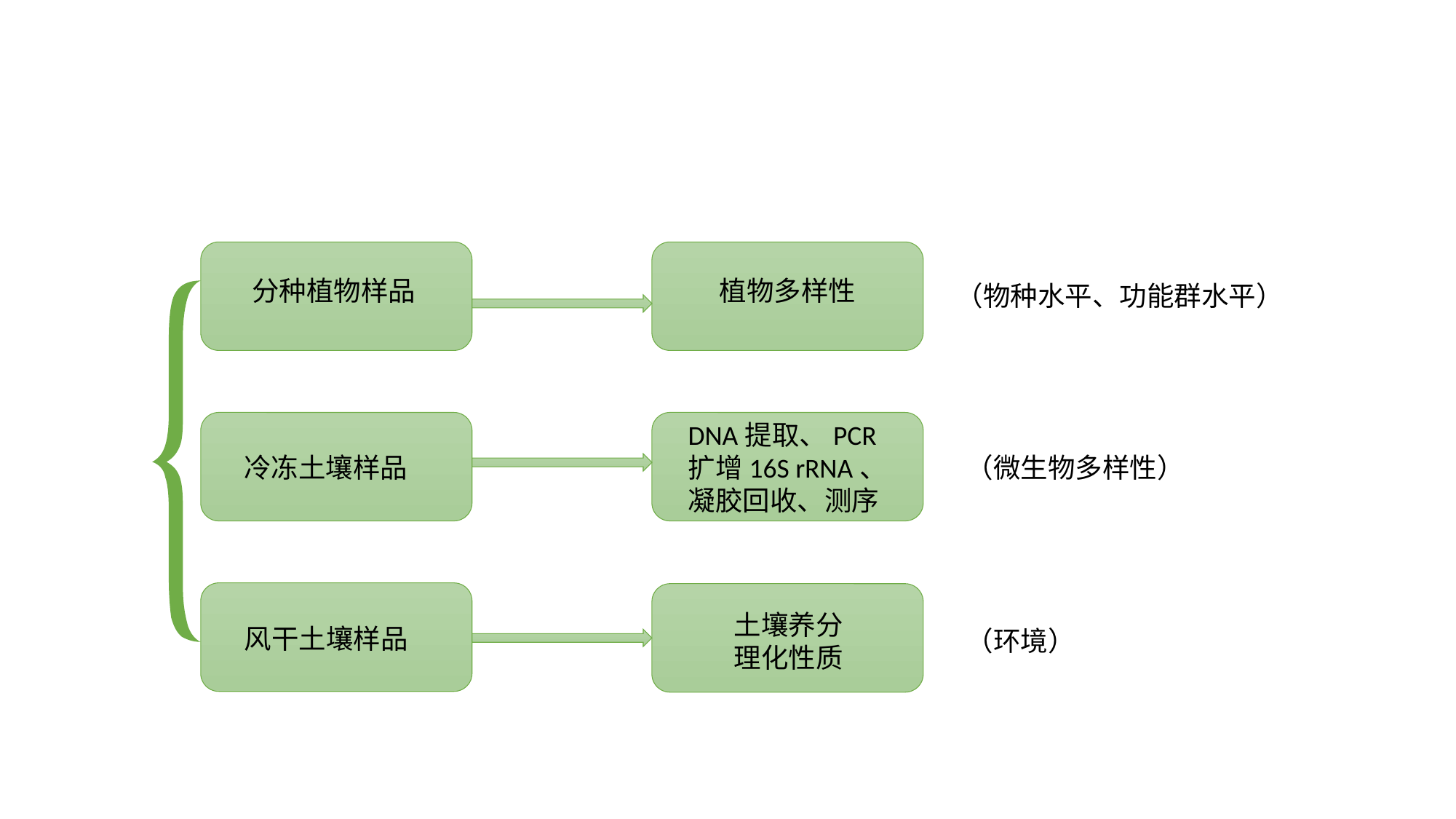

#

分种植物样品
植物多样性
（物种水平、功能群水平）

DNA提取、PCR扩增16S rRNA、凝胶回收、测序
冷冻土壤样品
（微生物多样性）

土壤养分
理化性质
风干土壤样品
（环境）